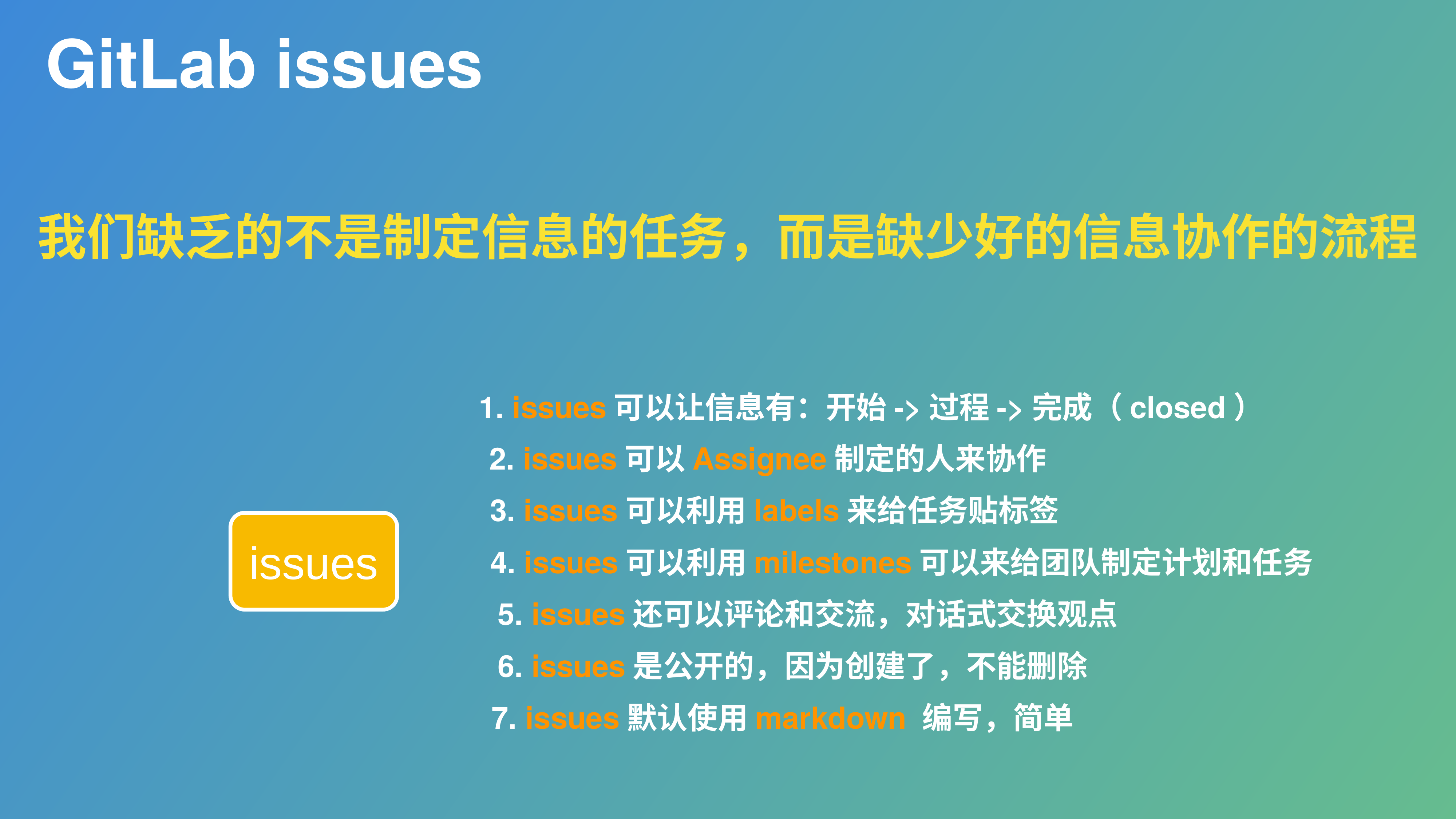

GitLab issues
我们缺乏的不是制定信息的任务，而是缺少好的信息协作的流程
1. issues可以让信息有：开始->过程->完成（closed）
2. issues可以Assignee制定的人来协作
3. issues可以利用labels来给任务贴标签
4. issues可以利用milestones可以来给团队制定计划和任务
5. issues还可以评论和交流，对话式交换观点
6. issues是公开的，因为创建了，不能删除
7. issues默认使用markdown 编写，简单
issues